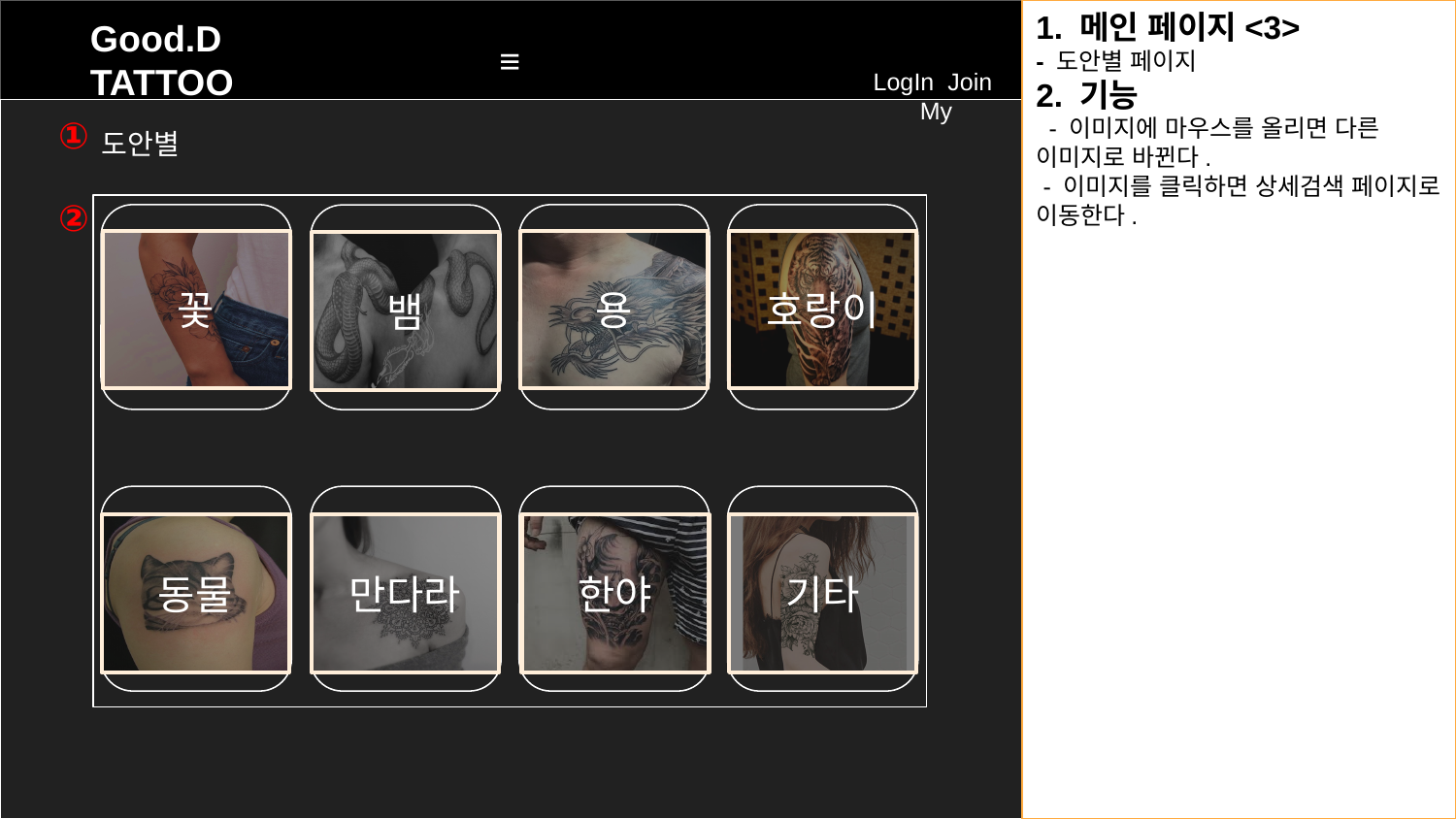

Good.D
TATTOO
≡
LogIn  Join  My

①
도안별
②

꽃
용
호랑이
뱀

동물
만다라
한야
기타

1. 메인 페이지<3>
- 도안별 페이지
2. 기능
 - 이미지에 마우스를 올리면 다른 이미지로 바뀐다.
 - 이미지를 클릭하면 상세검색 페이지로 이동한다.